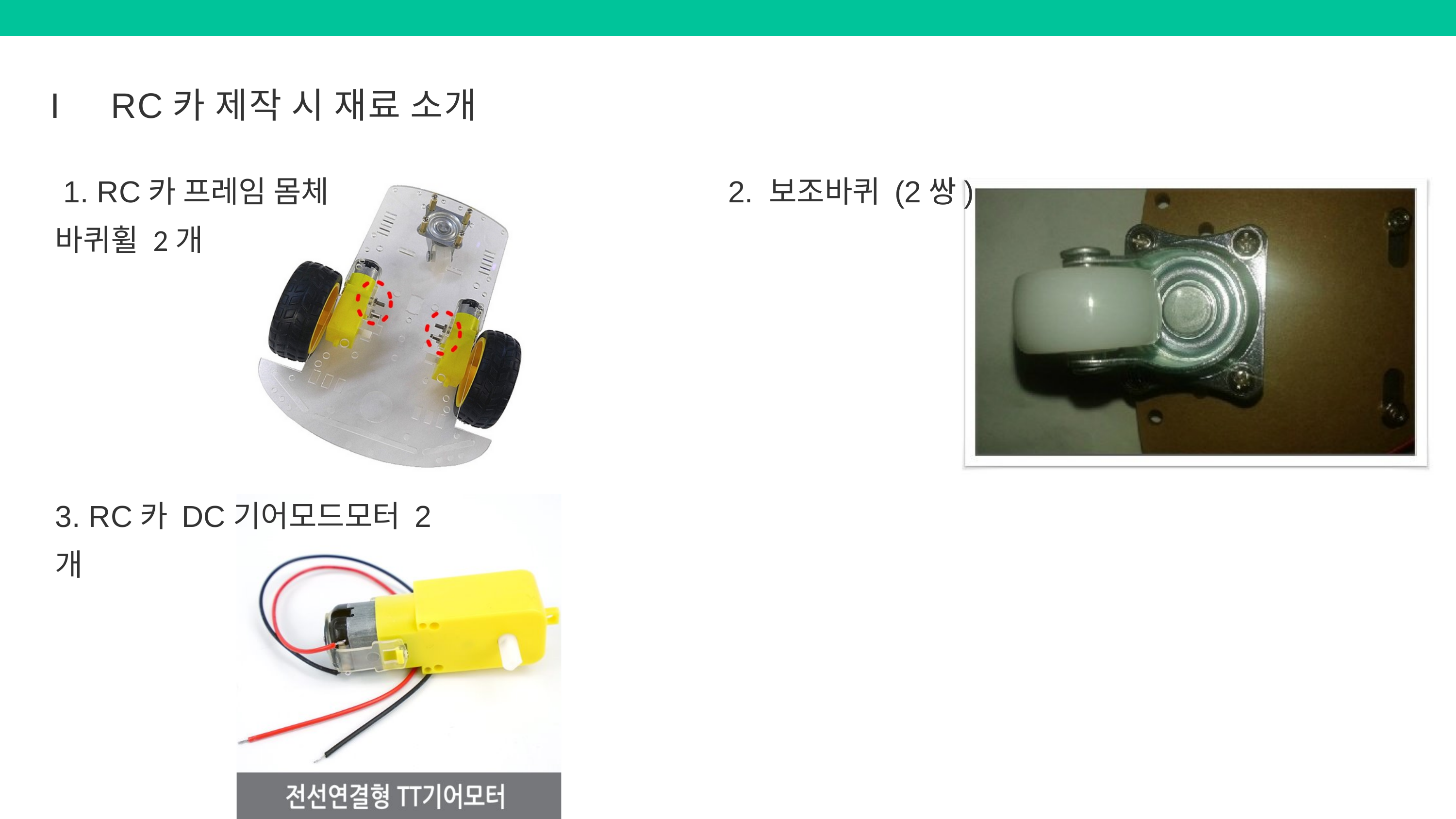

I
RC카 제작 시 재료 소개
 1. RC카 프레임 몸체
바퀴휠 2개
2. 보조바퀴 (2쌍)

3. RC카 DC기어모드모터 2개